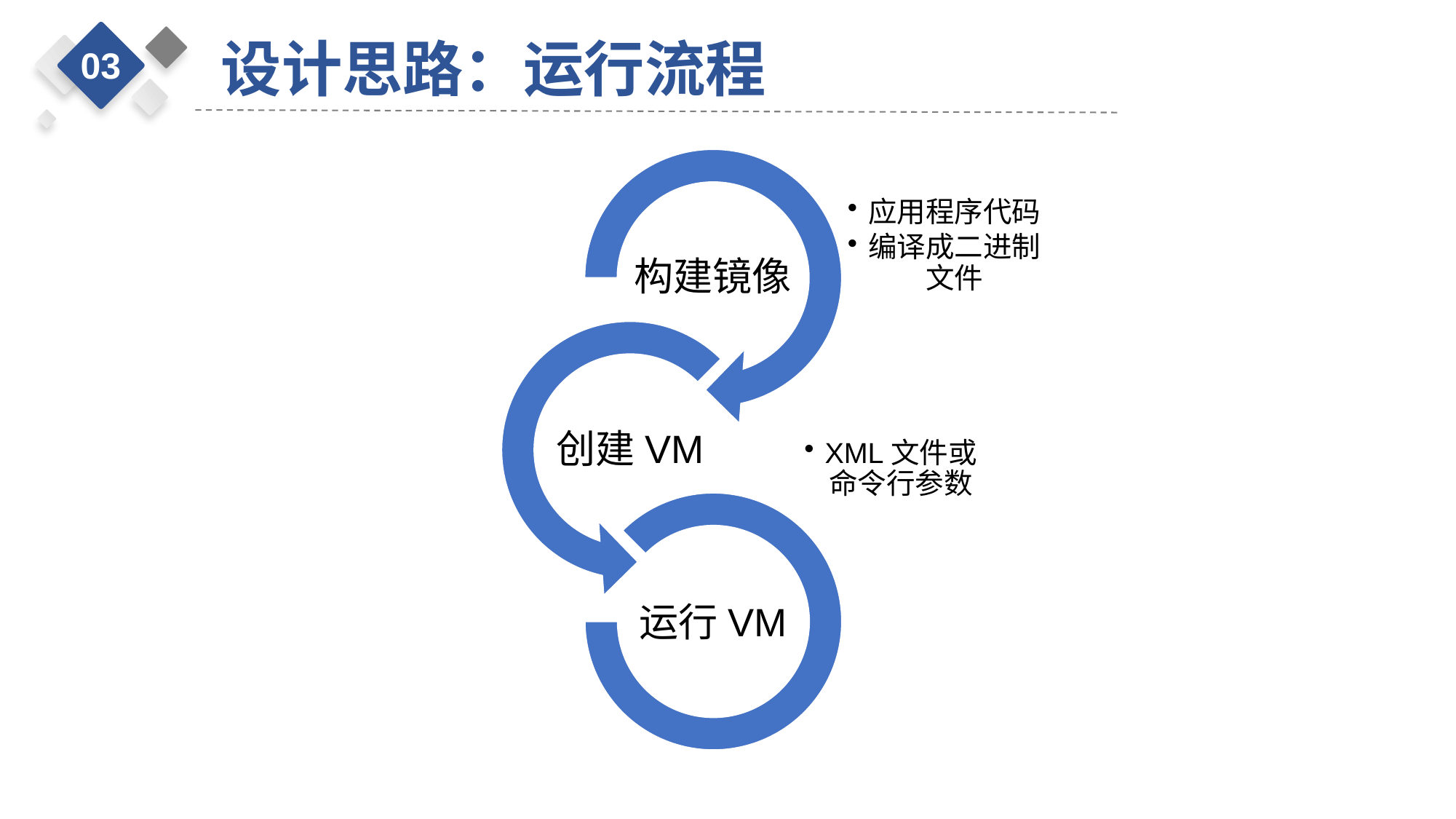

设计思路：运行流程

03

应用程序代码
编译成二进制文件
构建镜像
XML文件或命令行参数
创建VM
运行VM